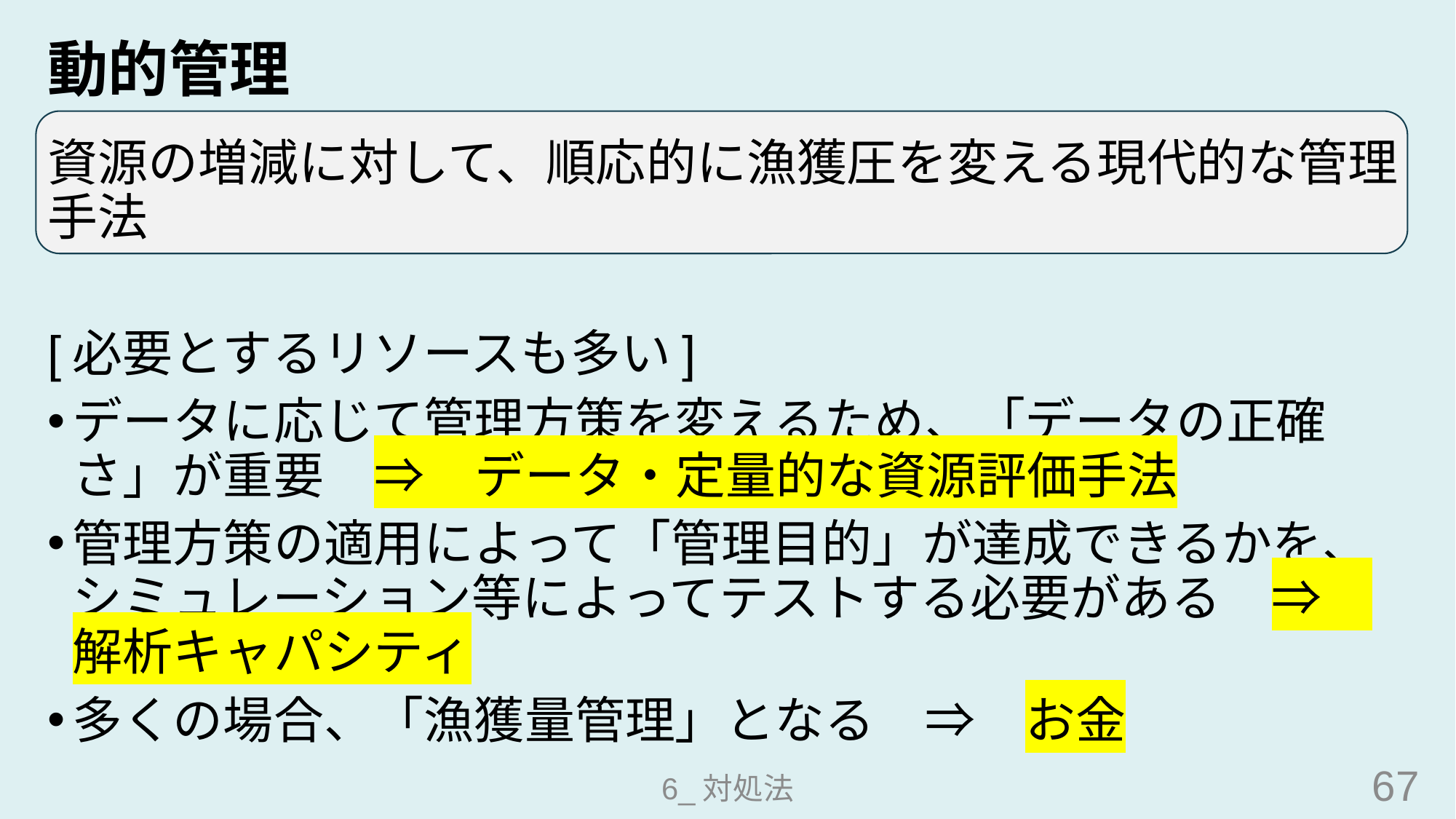

# 動的管理

資源の増減に対して、順応的に漁獲圧を変える現代的な管理手法

[必要とするリソースも多い]
データに応じて管理方策を変えるため、「データの正確さ」が重要　⇒　データ・定量的な資源評価手法
管理方策の適用によって「管理目的」が達成できるかを、シミュレーション等によってテストする必要がある　⇒　解析キャパシティ
多くの場合、「漁獲量管理」となる　⇒　お金

67
6_対処法